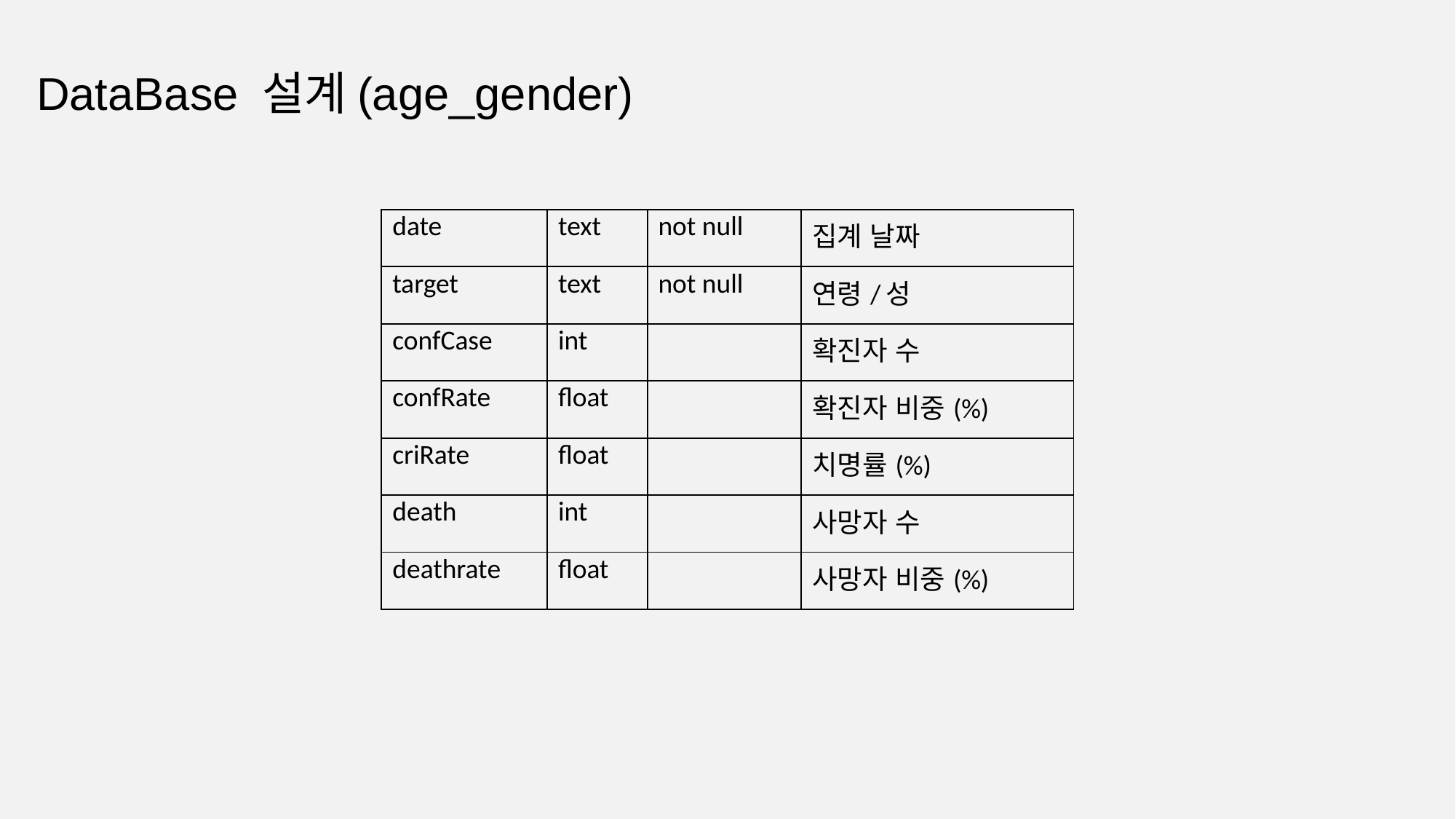

# DataBase 설계(age_gender)
| date | text | not null | 집계 날짜 |
| --- | --- | --- | --- |
| target | text | not null | 연령/성 |
| confCase | int |  | 확진자 수 |
| confRate | float |  | 확진자 비중(%) |
| criRate | float |  | 치명률(%) |
| death | int |  | 사망자 수 |
| deathrate | float |  | 사망자 비중(%) |